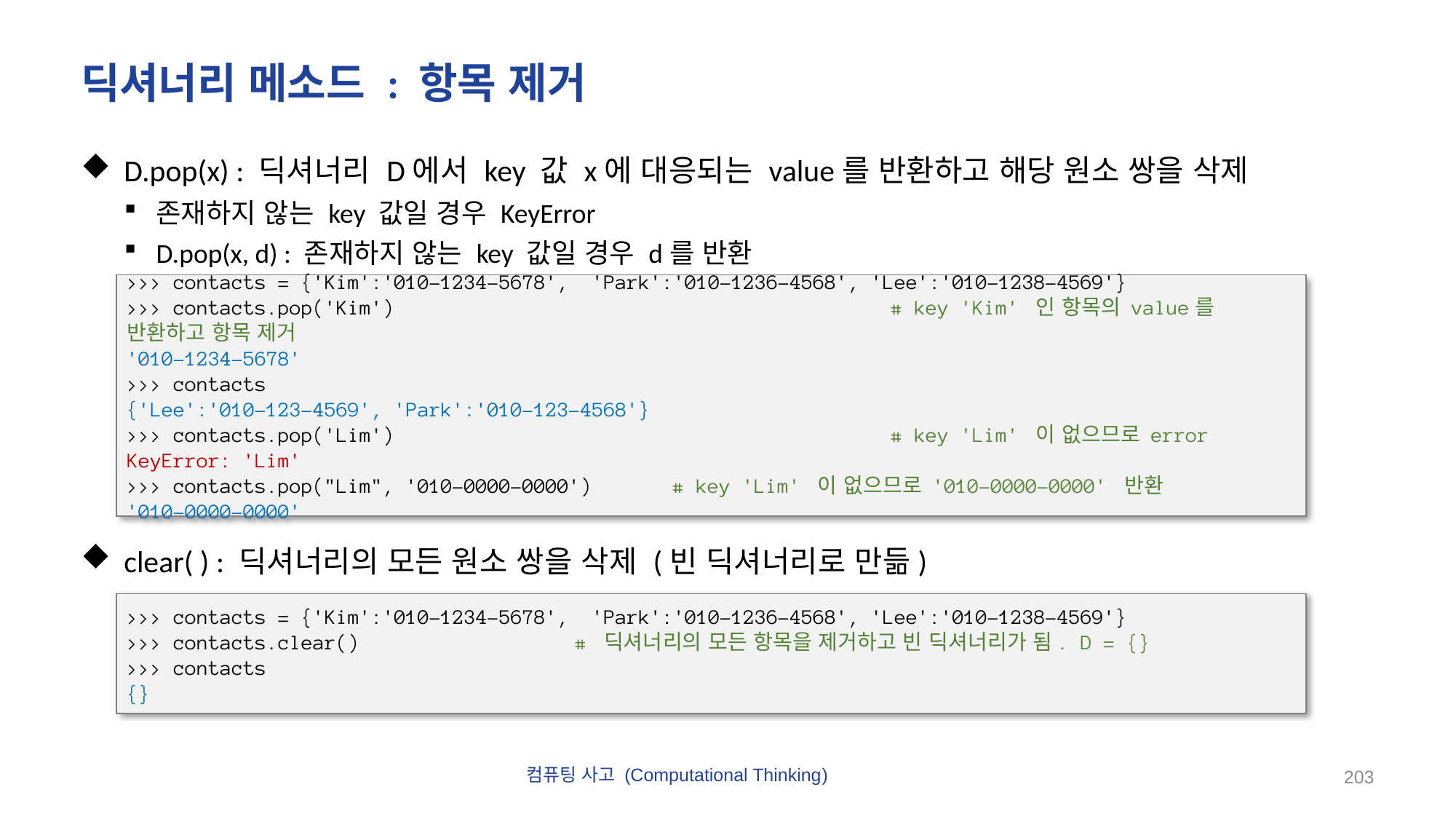

# 딕셔너리 메소드 : 항목 제거
D.pop(x) : 딕셔너리 D에서 key 값 x에 대응되는 value를 반환하고 해당 원소 쌍을 삭제
존재하지 않는 key 값일 경우 KeyError
D.pop(x, d) : 존재하지 않는 key 값일 경우 d를 반환

clear( ) : 딕셔너리의 모든 원소 쌍을 삭제 (빈 딕셔너리로 만듦)
>>> contacts = {'Kim':'010-1234-5678',  'Park':'010-1236-4568', 'Lee':'010-1238-4569'}
>>> contacts.pop('Kim')					# key 'Kim' 인 항목의 value를 반환하고 항목 제거
'010-1234-5678'
>>> contacts
{'Lee':'010-123-4569', 'Park':'010-123-4568'}
>>> contacts.pop('Lim')		 			# key 'Lim' 이 없으므로 error
KeyError: 'Lim'
>>> contacts.pop("Lim", '010-0000-0000')	# key 'Lim' 이 없으므로 '010-0000-0000' 반환
'010-0000-0000'
>>> contacts = {'Kim':'010-1234-5678',  'Park':'010-1236-4568', 'Lee':'010-1238-4569'}
>>> contacts.clear()		 # 딕셔너리의 모든 항목을 제거하고 빈 딕셔너리가 됨. D = {}
>>> contacts
{}